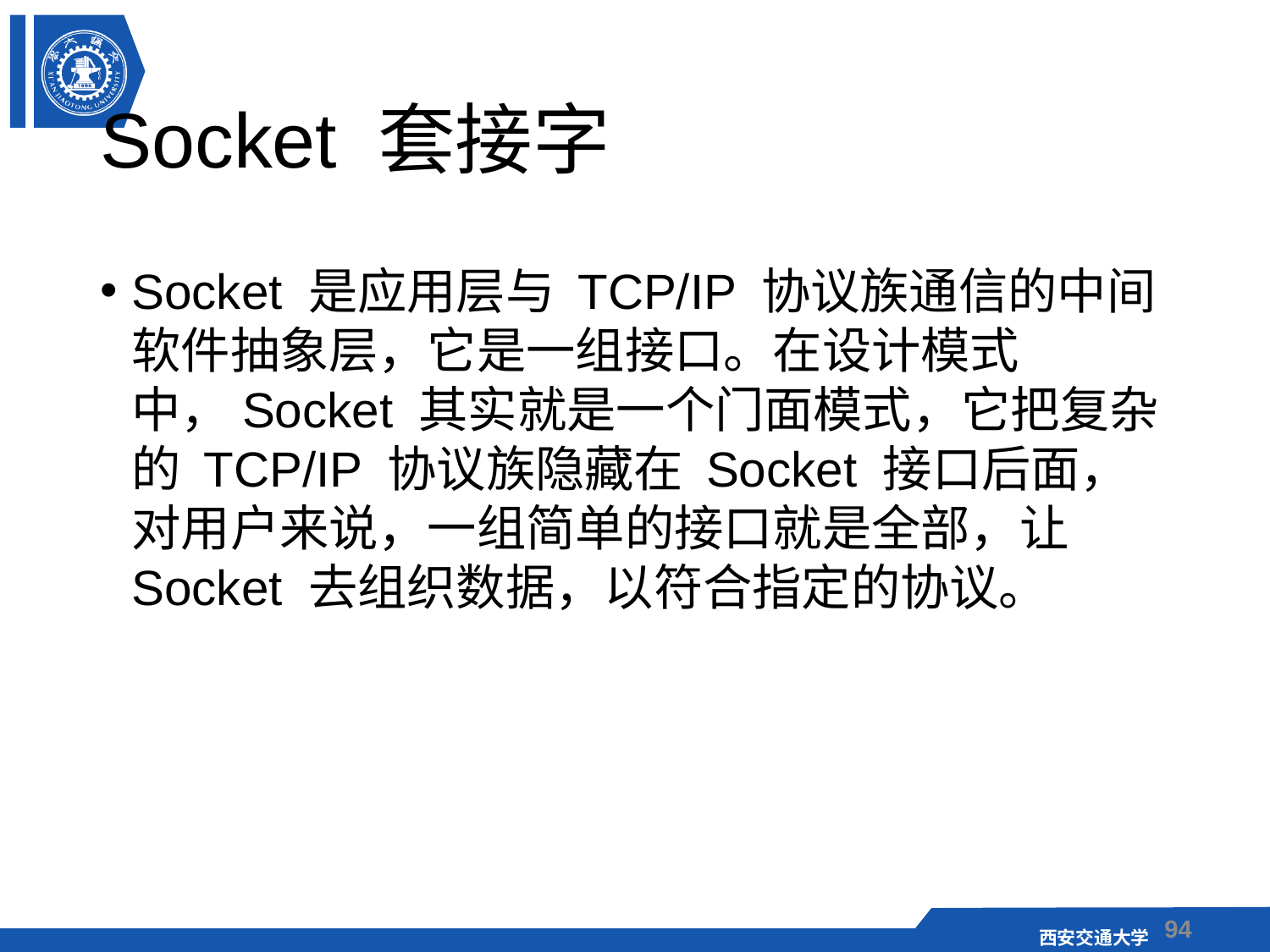

# Socket 套接字
Socket 是应用层与 TCP/IP 协议族通信的中间软件抽象层，它是一组接口。在设计模式中，Socket 其实就是一个门面模式，它把复杂的 TCP/IP 协议族隐藏在 Socket 接口后面，对用户来说，一组简单的接口就是全部，让 Socket 去组织数据，以符合指定的协议。

94